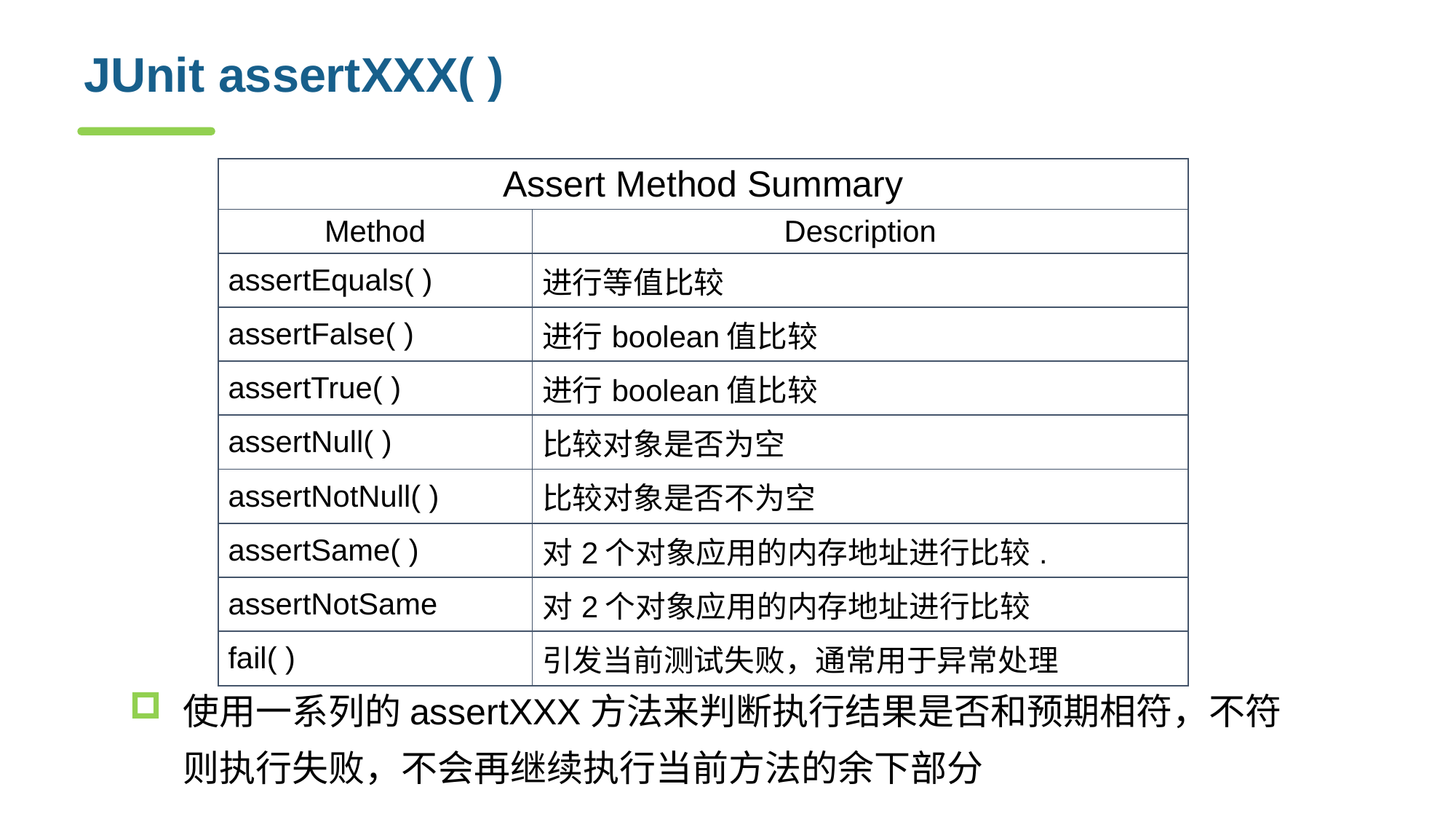

# JUnit assertXXX( )
| Assert Method Summary |  |
| --- | --- |
| Method | Description |
| assertEquals( ) | 进行等值比较 |
| assertFalse( ) | 进行boolean值比较 |
| assertTrue( ) | 进行boolean值比较 |
| assertNull( ) | 比较对象是否为空 |
| assertNotNull( ) | 比较对象是否不为空 |
| assertSame( ) | 对2个对象应用的内存地址进行比较. |
| assertNotSame | 对2个对象应用的内存地址进行比较 |
| fail( ) | 引发当前测试失败，通常用于异常处理 |
使用一系列的assertXXX方法来判断执行结果是否和预期相符，不符则执行失败，不会再继续执行当前方法的余下部分

56